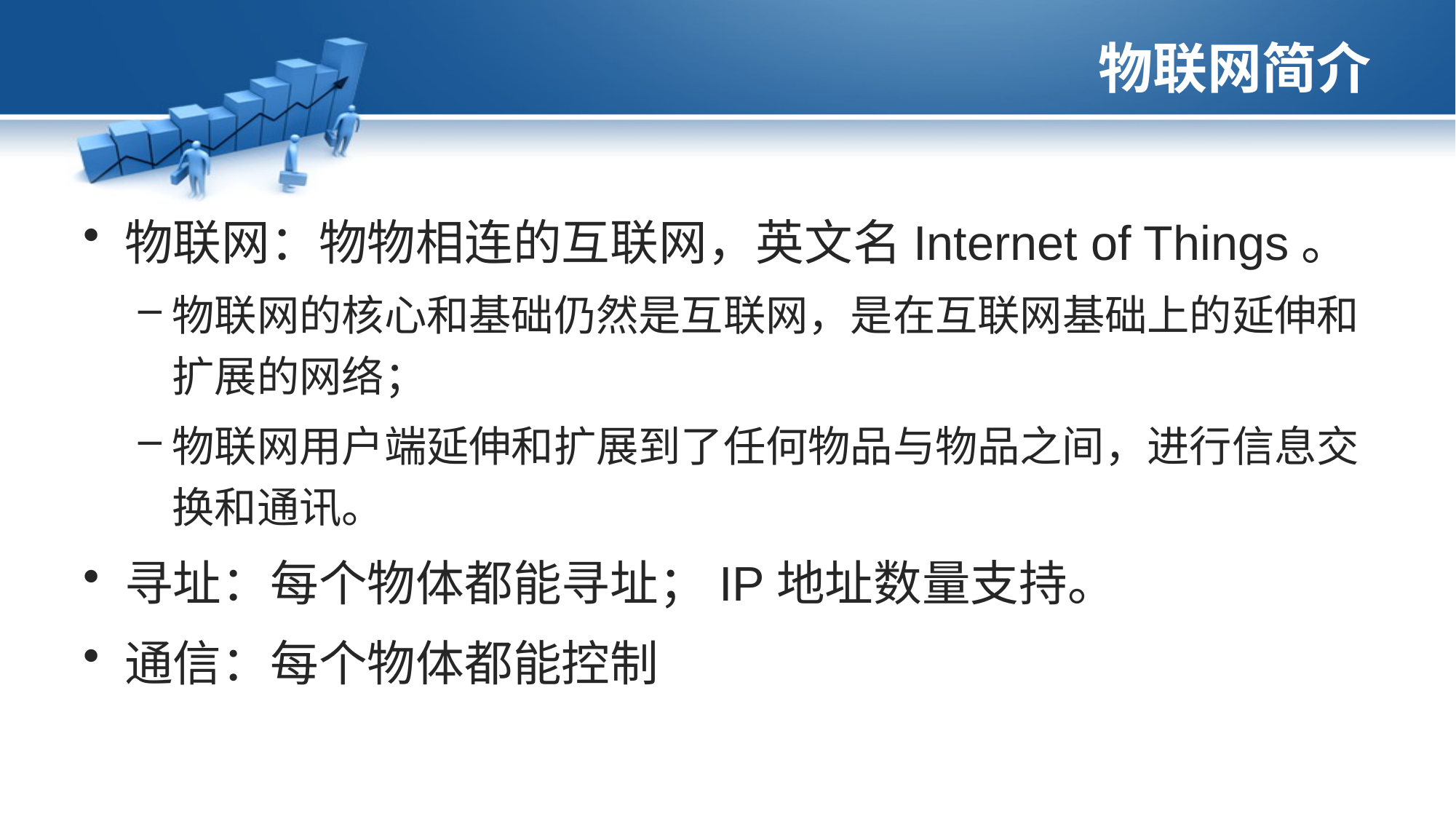

# 物联网简介
物联网：物物相连的互联网，英文名Internet of Things。
物联网的核心和基础仍然是互联网，是在互联网基础上的延伸和扩展的网络；
物联网用户端延伸和扩展到了任何物品与物品之间，进行信息交换和通讯。
寻址：每个物体都能寻址；IP地址数量支持。
通信：每个物体都能控制